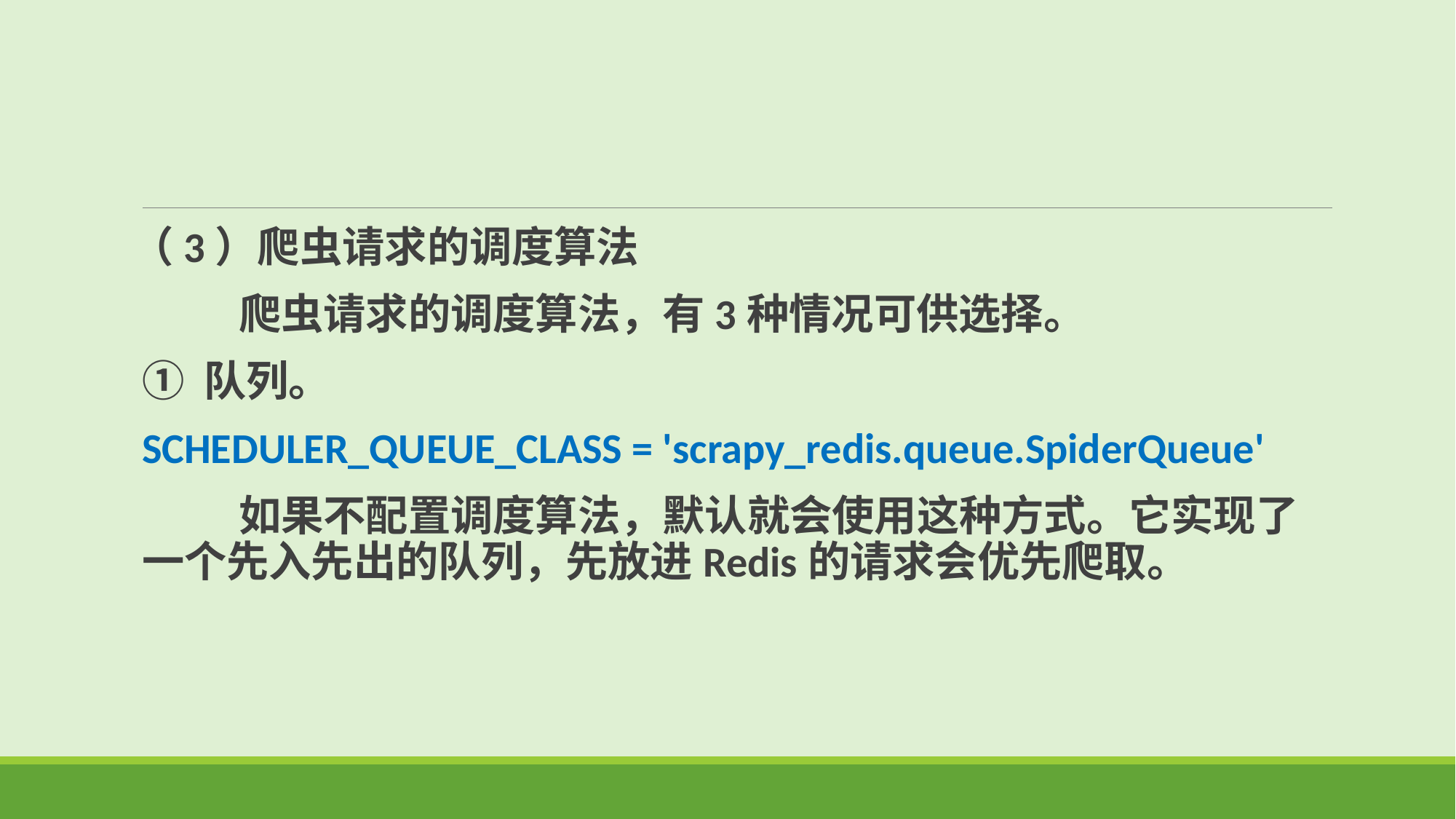

（3）爬虫请求的调度算法
         爬虫请求的调度算法，有3种情况可供选择。
① 队列。
SCHEDULER_QUEUE_CLASS = 'scrapy_redis.queue.SpiderQueue'
         如果不配置调度算法，默认就会使用这种方式。它实现了一个先入先出的队列，先放进Redis的请求会优先爬取。